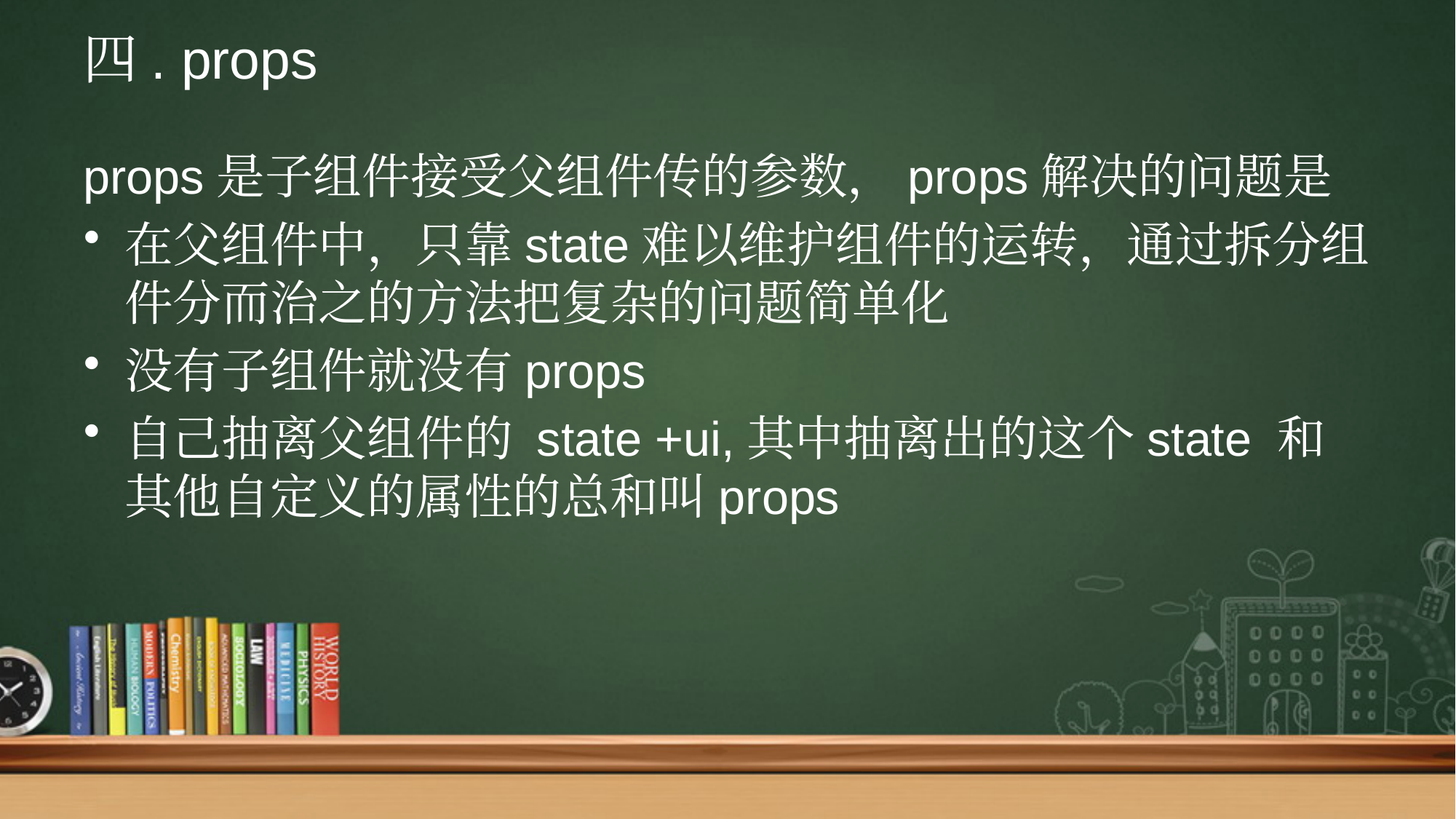

# 四. props
props是子组件接受父组件传的参数，props解决的问题是
在父组件中，只靠state难以维护组件的运转，通过拆分组件分而治之的方法把复杂的问题简单化
没有子组件就没有props
自己抽离父组件的 state +ui,其中抽离出的这个state 和其他自定义的属性的总和叫props